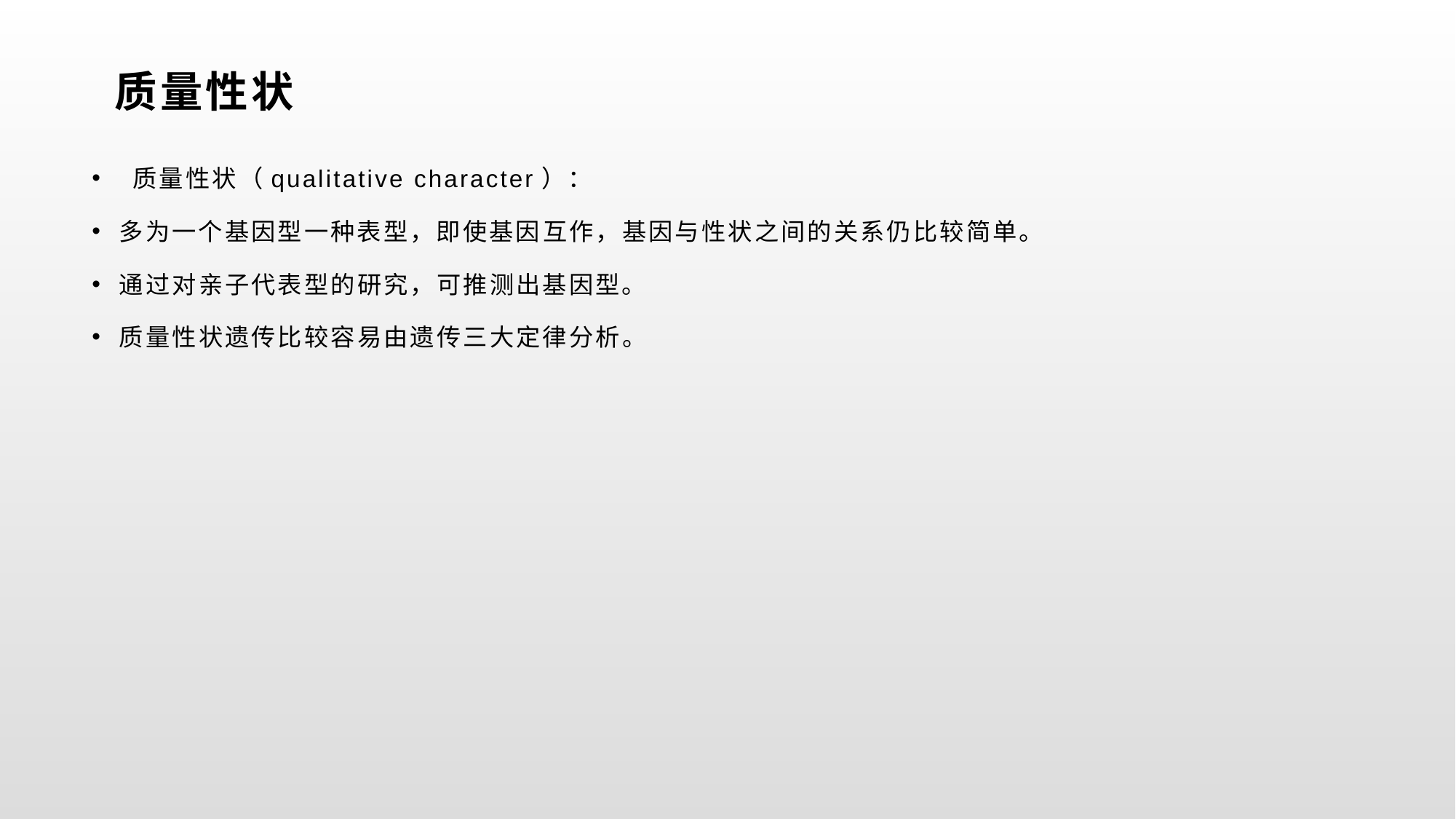

# 质量性状
 质量性状（qualitative character）：
多为一个基因型一种表型，即使基因互作，基因与性状之间的关系仍比较简单。
通过对亲子代表型的研究，可推测出基因型。
质量性状遗传比较容易由遗传三大定律分析。